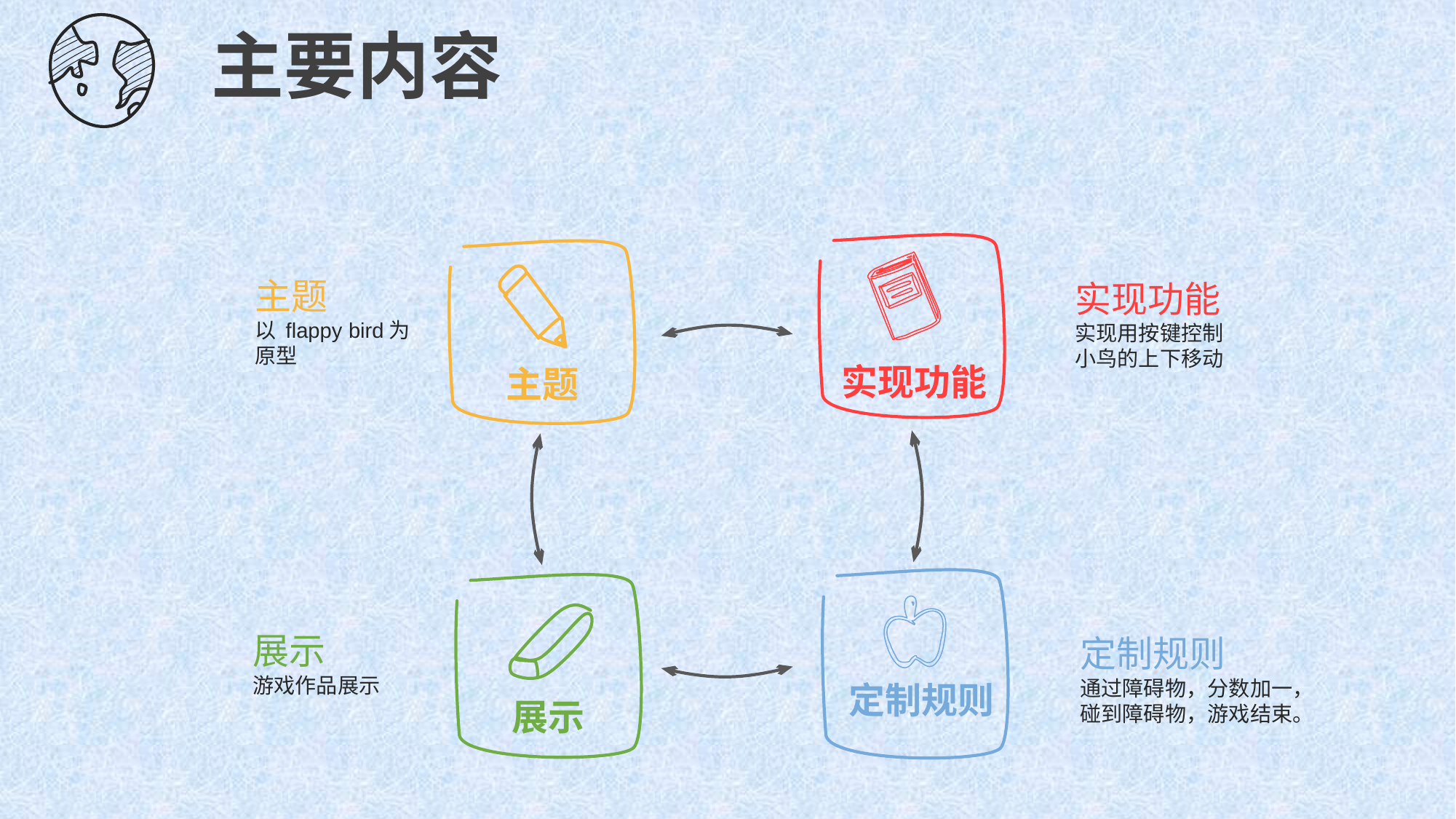

主要内容

实现功能

主题
主题
以 flappy bird为
原型
实现功能
实现用按键控制
小鸟的上下移动

定制规则

展示
展示
游戏作品展示
定制规则
通过障碍物，分数加一，
碰到障碍物，游戏结束。